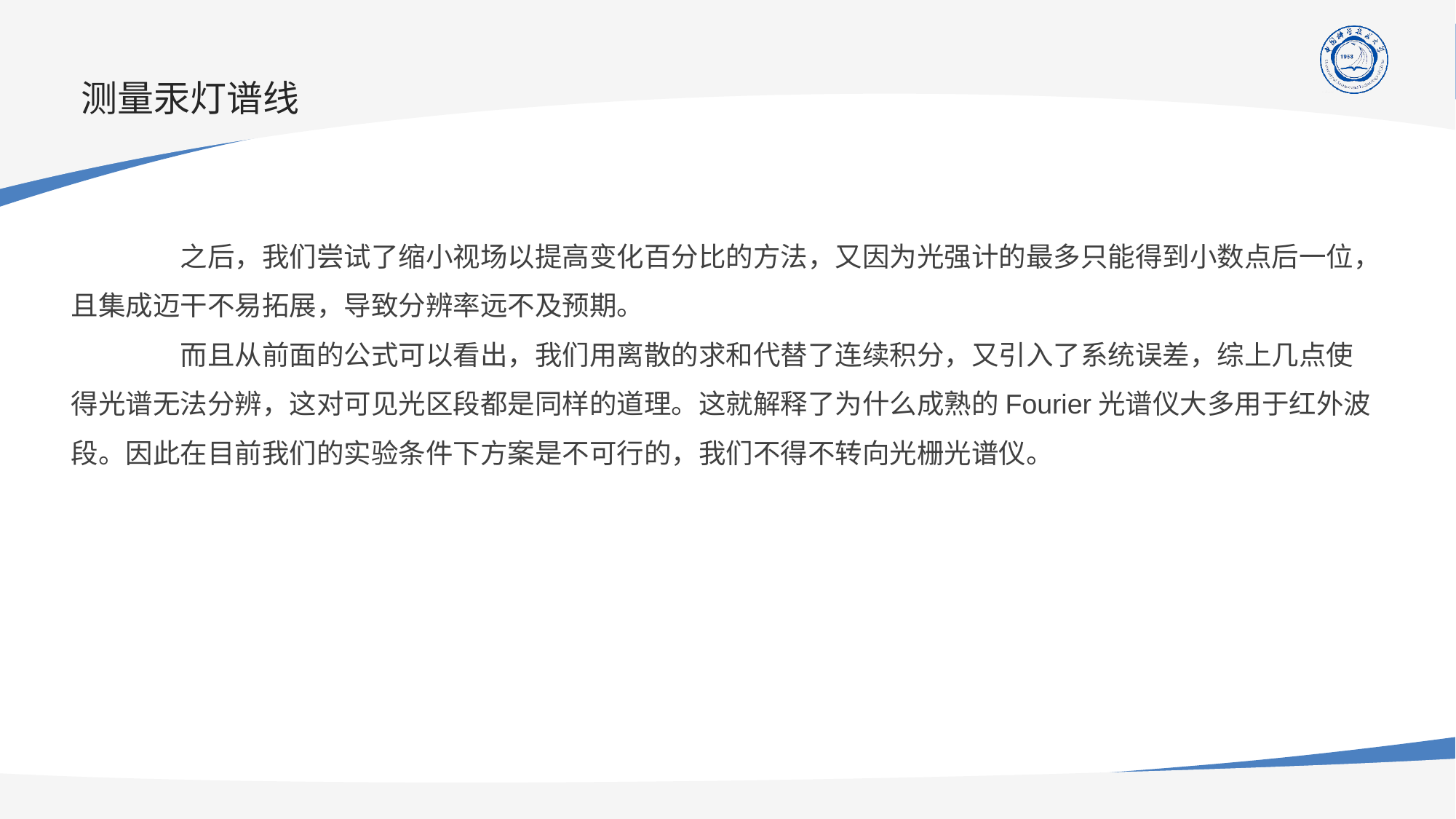

测量汞灯谱线
	之后，我们尝试了缩小视场以提高变化百分比的方法，又因为光强计的最多只能得到小数点后一位，且集成迈干不易拓展，导致分辨率远不及预期。
	而且从前面的公式可以看出，我们用离散的求和代替了连续积分，又引入了系统误差，综上几点使得光谱无法分辨，这对可见光区段都是同样的道理。这就解释了为什么成熟的Fourier光谱仪大多用于红外波段。因此在目前我们的实验条件下方案是不可行的，我们不得不转向光栅光谱仪。